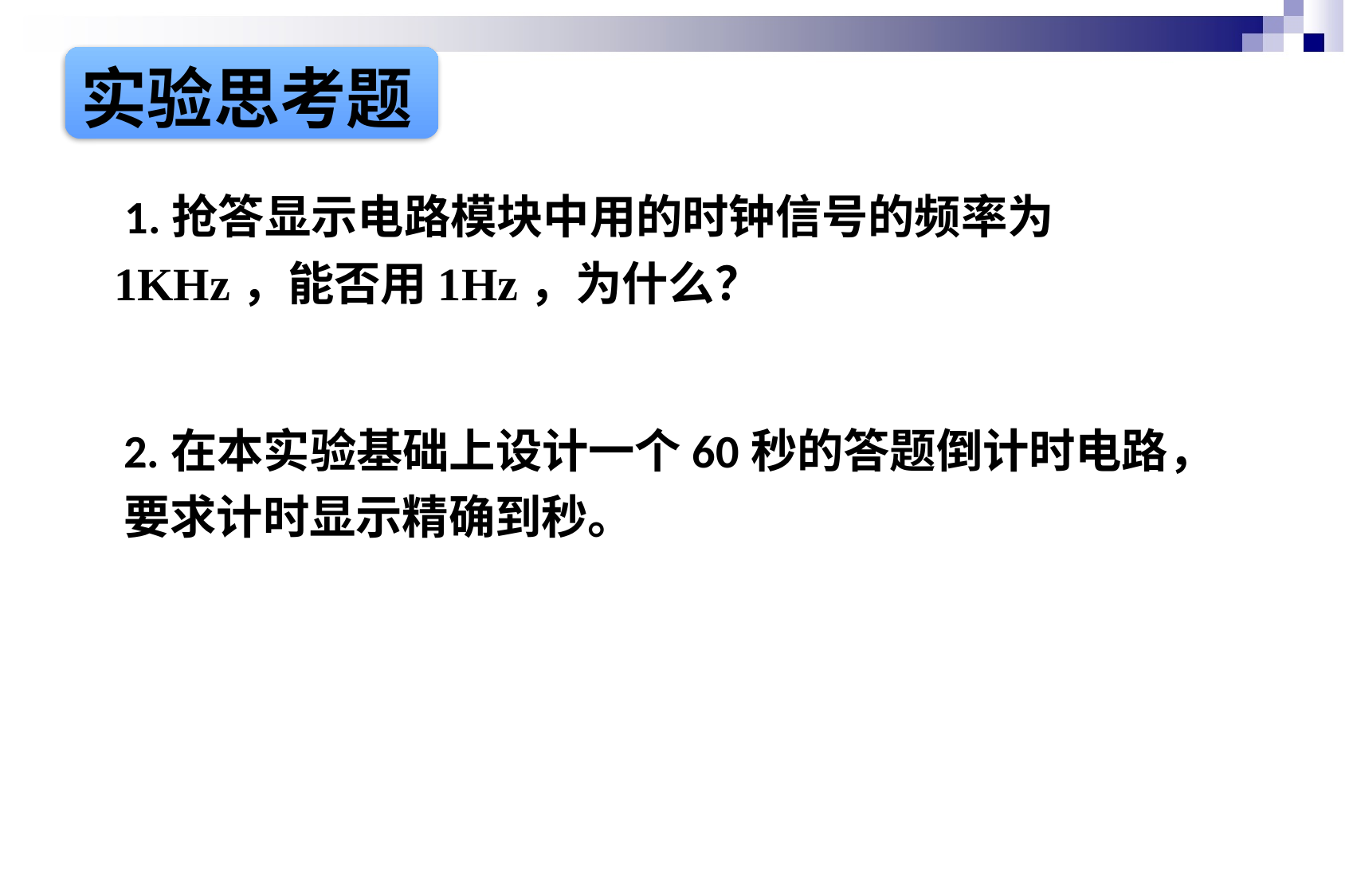

实验思考题
 1.抢答显示电路模块中用的时钟信号的频率为1KHz，能否用1Hz，为什么？
2.在本实验基础上设计一个60秒的答题倒计时电路，要求计时显示精确到秒。